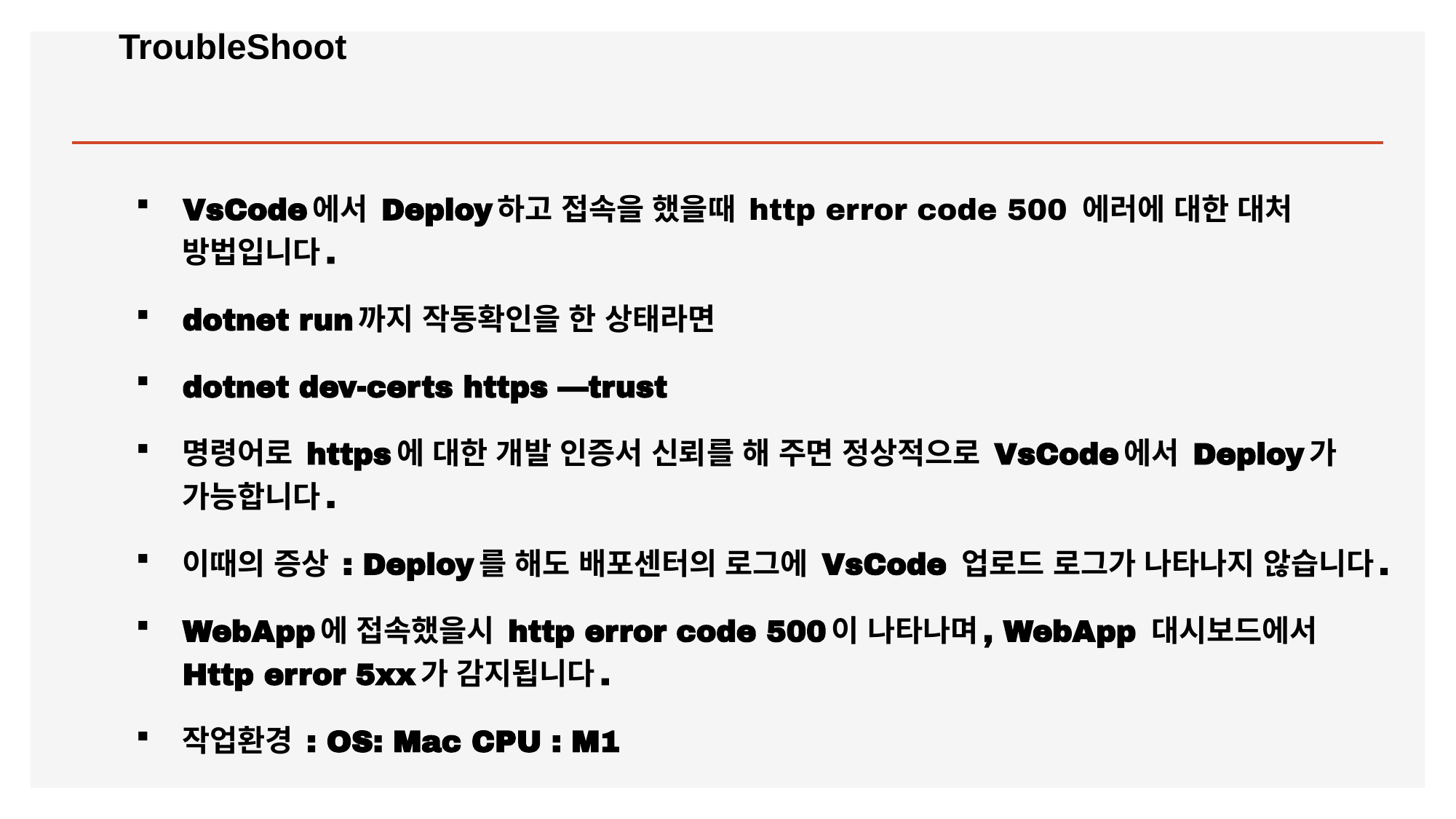

# TroubleShoot
VsCode에서 Deploy하고 접속을 했을때 http error code 500 에러에 대한 대처 방법입니다.
dotnet run까지 작동확인을 한 상태라면
dotnet dev-certs https —trust
명령어로 https에 대한 개발 인증서 신뢰를 해 주면 정상적으로 VsCode에서 Deploy가 가능합니다.
이때의 증상 : Deploy를 해도 배포센터의 로그에 VsCode 업로드 로그가 나타나지 않습니다.
WebApp에 접속했을시 http error code 500이 나타나며, WebApp 대시보드에서 Http error 5xx가 감지됩니다.
작업환경 : OS: Mac CPU : M1